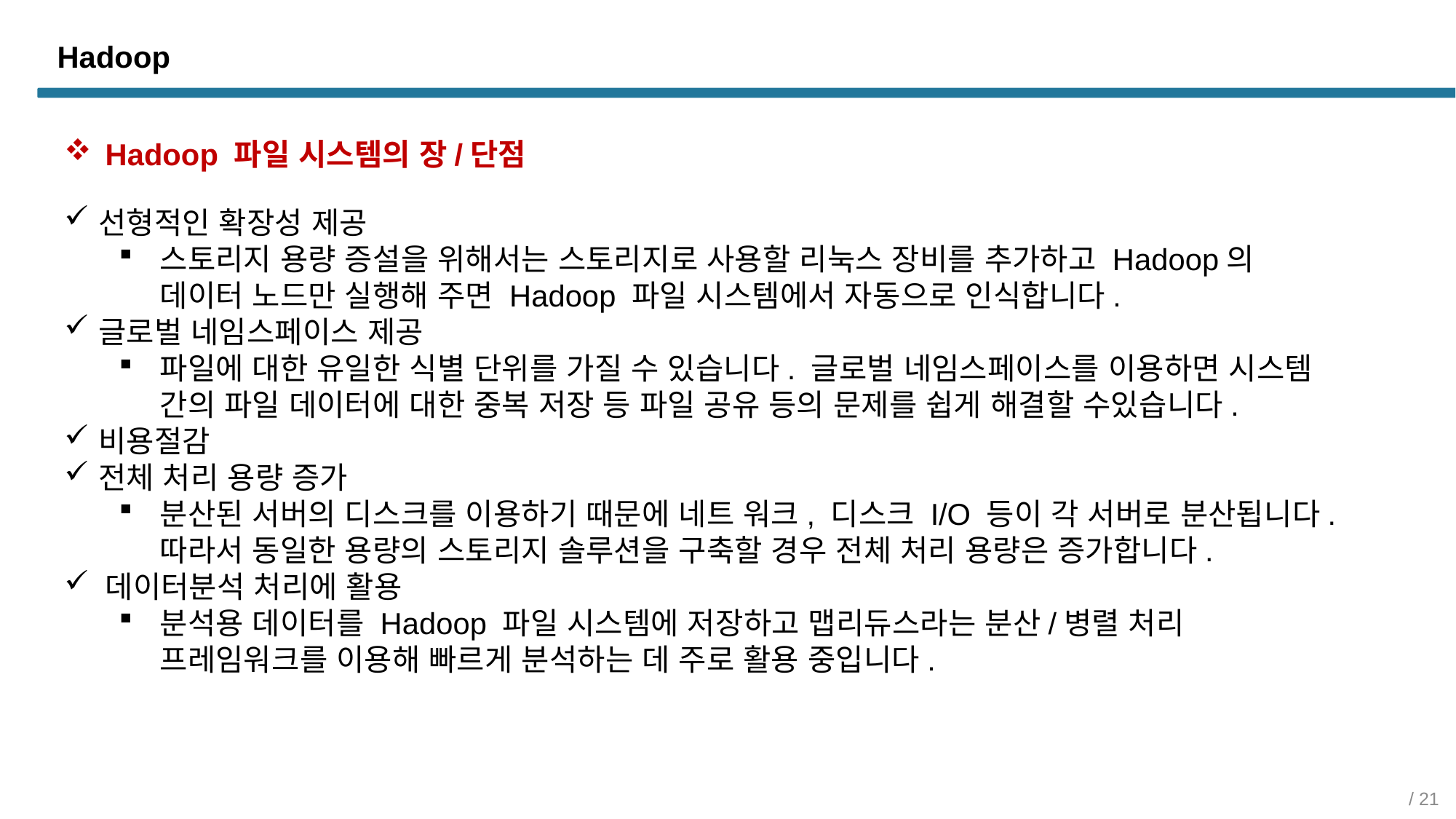

# Hadoop
Hadoop 파일 시스템의 장/단점
선형적인 확장성 제공
스토리지 용량 증설을 위해서는 스토리지로 사용할 리눅스 장비를 추가하고 Hadoop의 데이터 노드만 실행해 주면 Hadoop 파일 시스템에서 자동으로 인식합니다.
글로벌 네임스페이스 제공
파일에 대한 유일한 식별 단위를 가질 수 있습니다. 글로벌 네임스페이스를 이용하면 시스템 간의 파일 데이터에 대한 중복 저장 등 파일 공유 등의 문제를 쉽게 해결할 수있습니다.
비용절감
전체 처리 용량 증가
분산된 서버의 디스크를 이용하기 때문에 네트 워크, 디스크 I/O 등이 각 서버로 분산됩니다. 따라서 동일한 용량의 스토리지 솔루션을 구축할 경우 전체 처리 용량은 증가합니다.
데이터분석 처리에 활용
분석용 데이터를 Hadoop 파일 시스템에 저장하고 맵리듀스라는 분산/병렬 처리 프레임워크를 이용해 빠르게 분석하는 데 주로 활용 중입니다.
/ 21